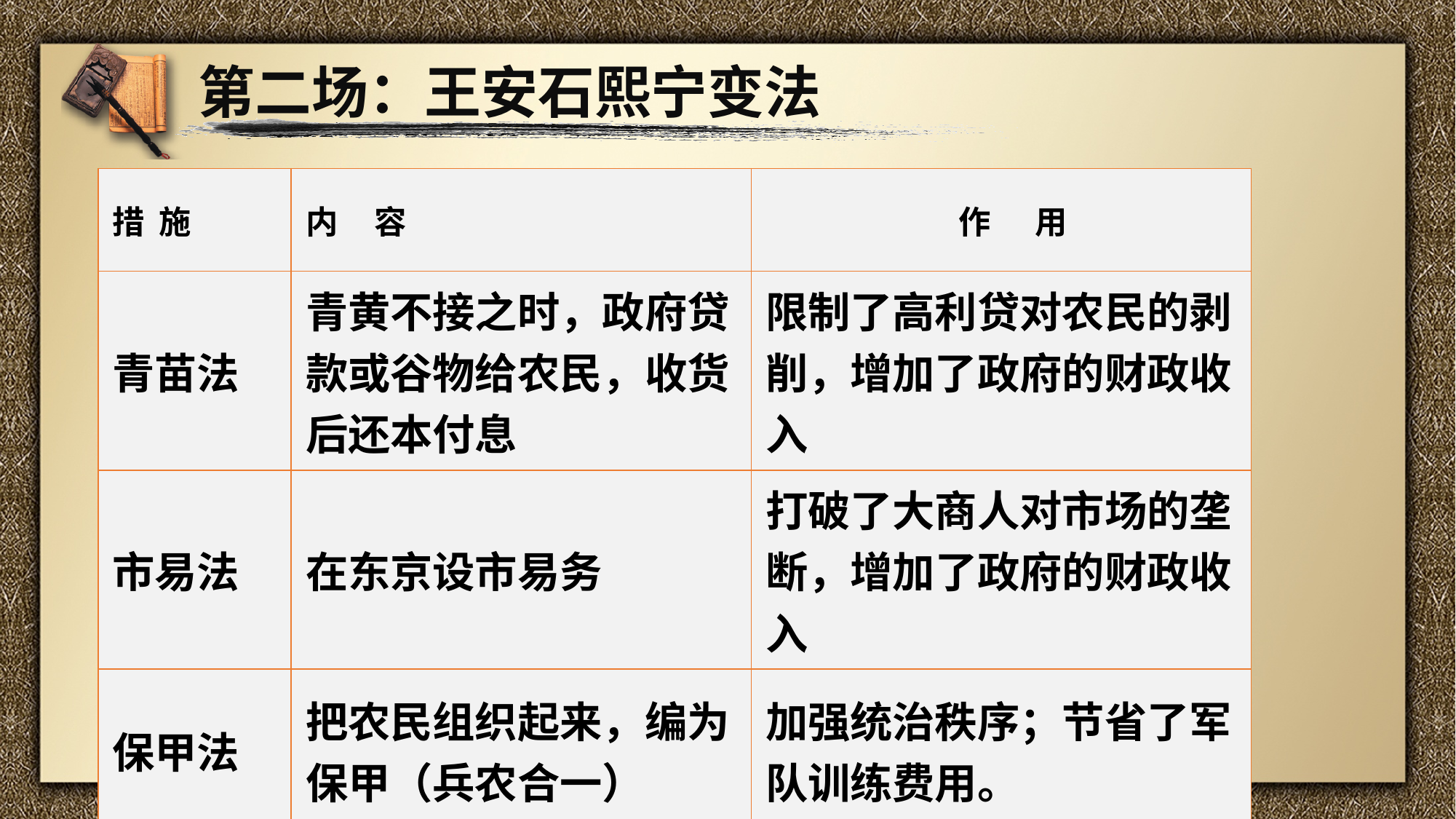

第二场：王安石熙宁变法
| 措 施 | 内 容 | 作 用 |
| --- | --- | --- |
| 青苗法 | 青黄不接之时，政府贷款或谷物给农民，收货后还本付息 | 限制了高利贷对农民的剥削，增加了政府的财政收入 |
| 市易法 | 在东京设市易务 | 打破了大商人对市场的垄断，增加了政府的财政收入 |
| 保甲法 | 把农民组织起来，编为保甲（兵农合一） | 加强统治秩序；节省了军队训练费用。 |
21
21